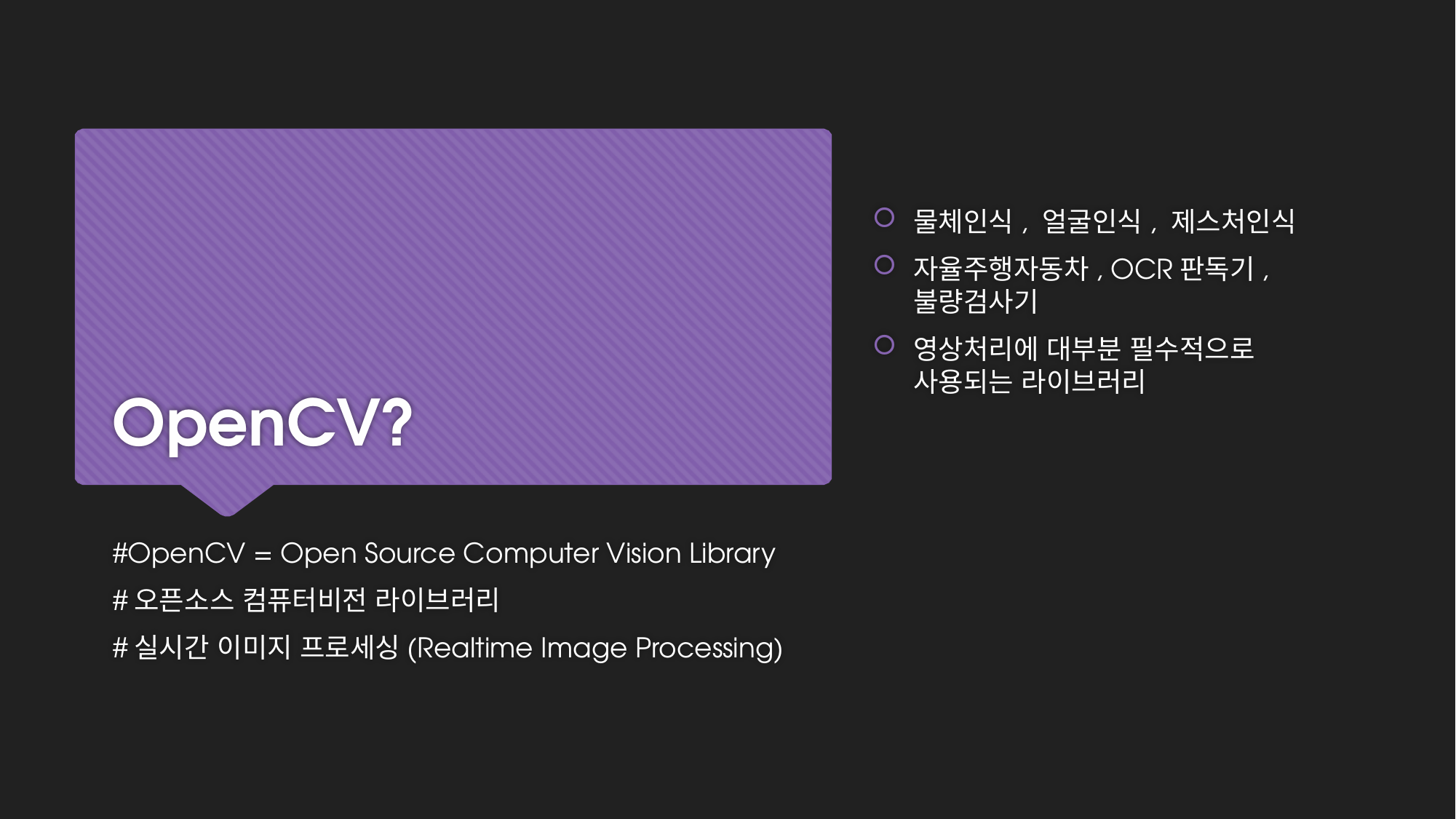

물체인식, 얼굴인식, 제스처인식
자율주행자동차, OCR판독기, 불량검사기
영상처리에 대부분 필수적으로 사용되는 라이브러리

# OpenCV?
#OpenCV = Open Source Computer Vision Library
#오픈소스 컴퓨터비전 라이브러리
#실시간 이미지 프로세싱(Realtime Image Processing)